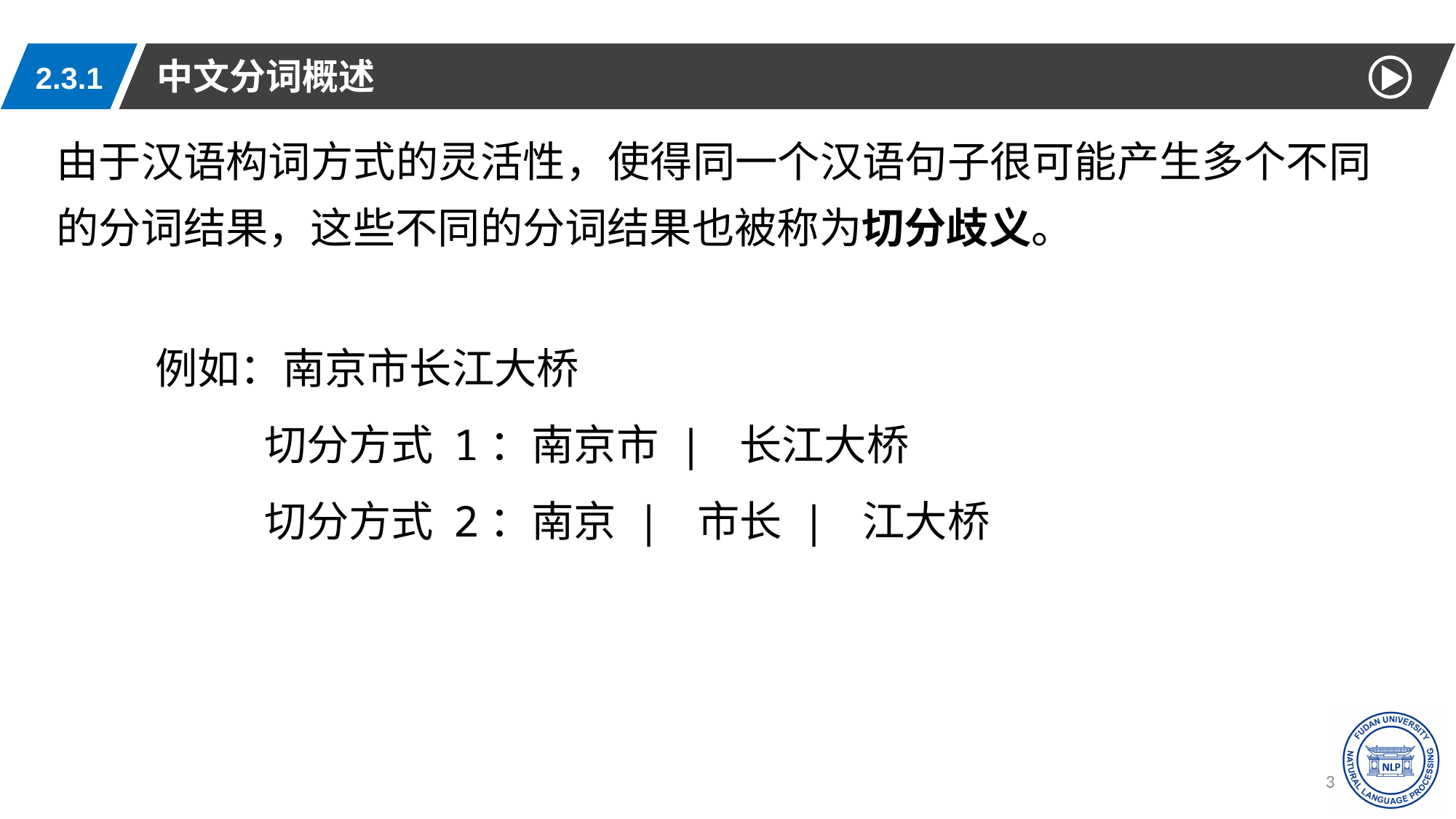

中文分词概述
2.3.1

由于汉语构词方式的灵活性，使得同一个汉语句子很可能产生多个不同的分词结果，这些不同的分词结果也被称为切分歧义。
例如：南京市长江大桥
	切分方式 1：南京市 | 长江大桥
	切分方式 2：南京 | 市长 | 江大桥
36